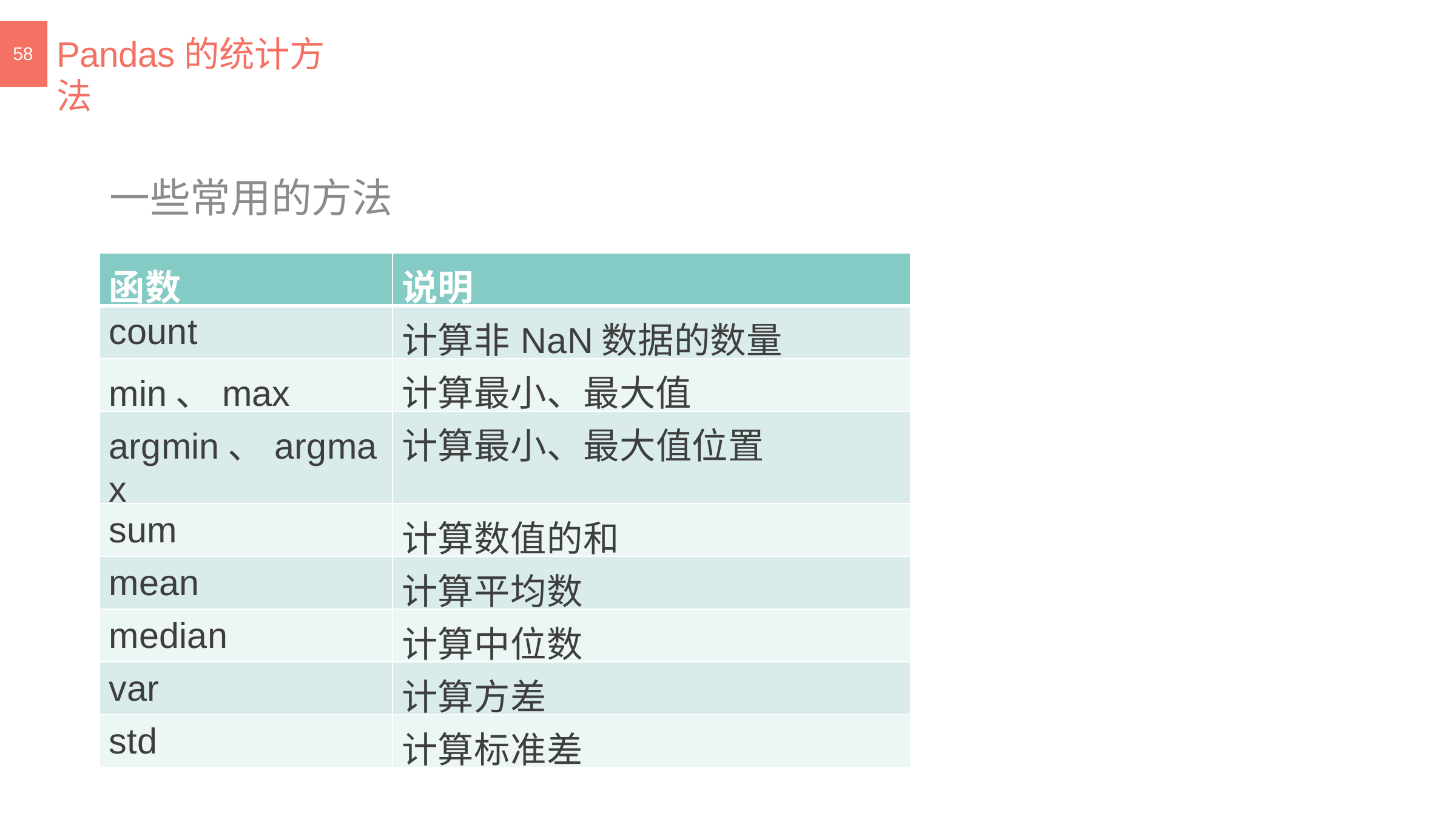

# Pandas的统计方法
58
一些常用的方法
| 函数 | 说明 |
| --- | --- |
| count | 计算非NaN数据的数量 |
| min、max | 计算最小、最大值 |
| argmin、argmax | 计算最小、最大值位置 |
| sum | 计算数值的和 |
| mean | 计算平均数 |
| median | 计算中位数 |
| var | 计算方差 |
| std | 计算标准差 |